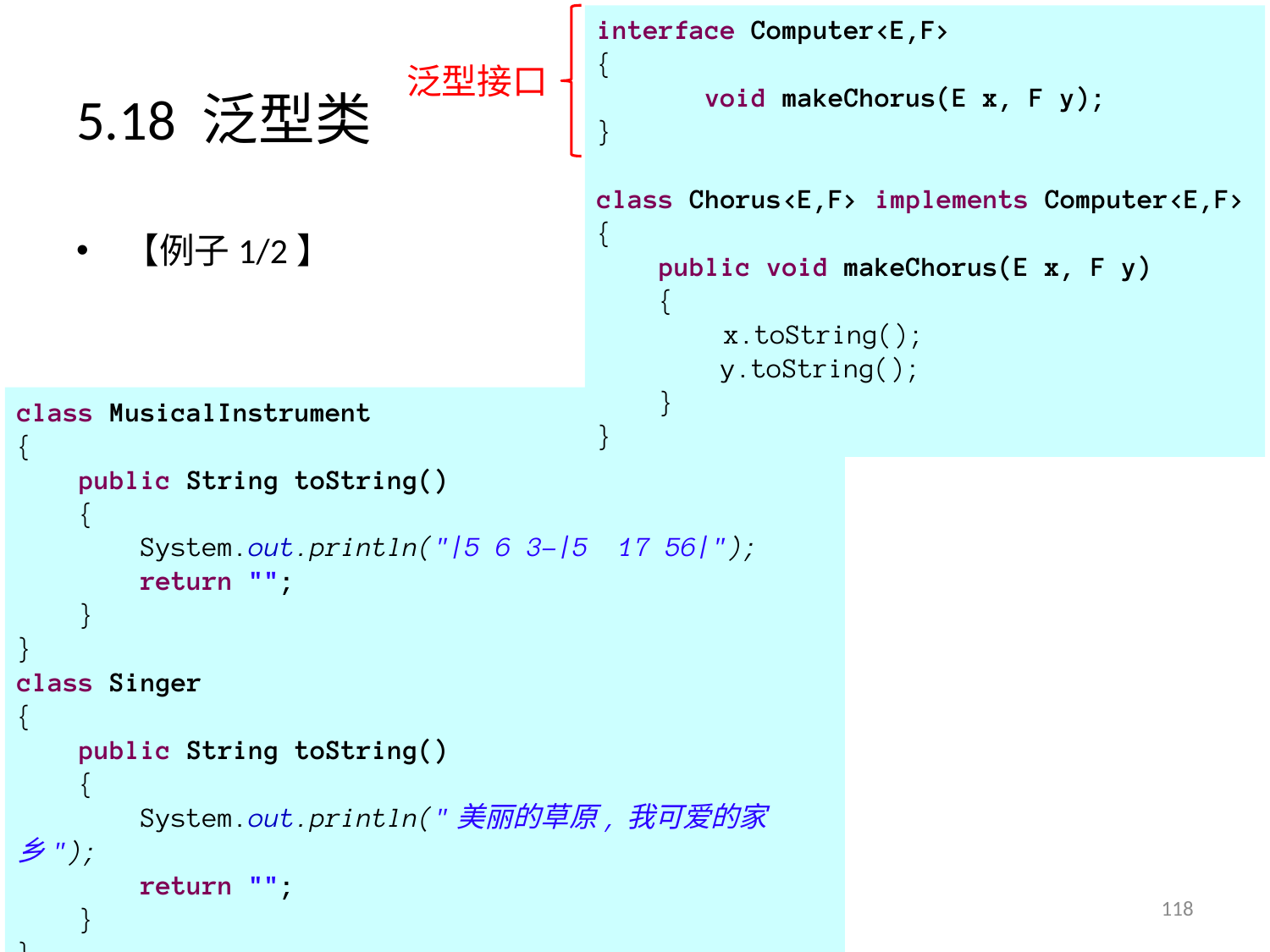

interface Computer<E,F>
{
       void makeChorus(E x, F y);
}

class Chorus<E,F> implements Computer<E,F>
{
    public void makeChorus(E x, F y)
    {
	x.toString();
        y.toString();
    }
}
# 5.18 泛型类
泛型接口
【例子1/2】
class MusicalInstrument
{
    public String toString()
    {
        System.out.println("|5 6 3-|5  17 56|");
        return "";
    }
}
class Singer
{
    public String toString()
    {
        System.out.println("美丽的草原,我可爱的家乡");
        return "";
    }
}
118